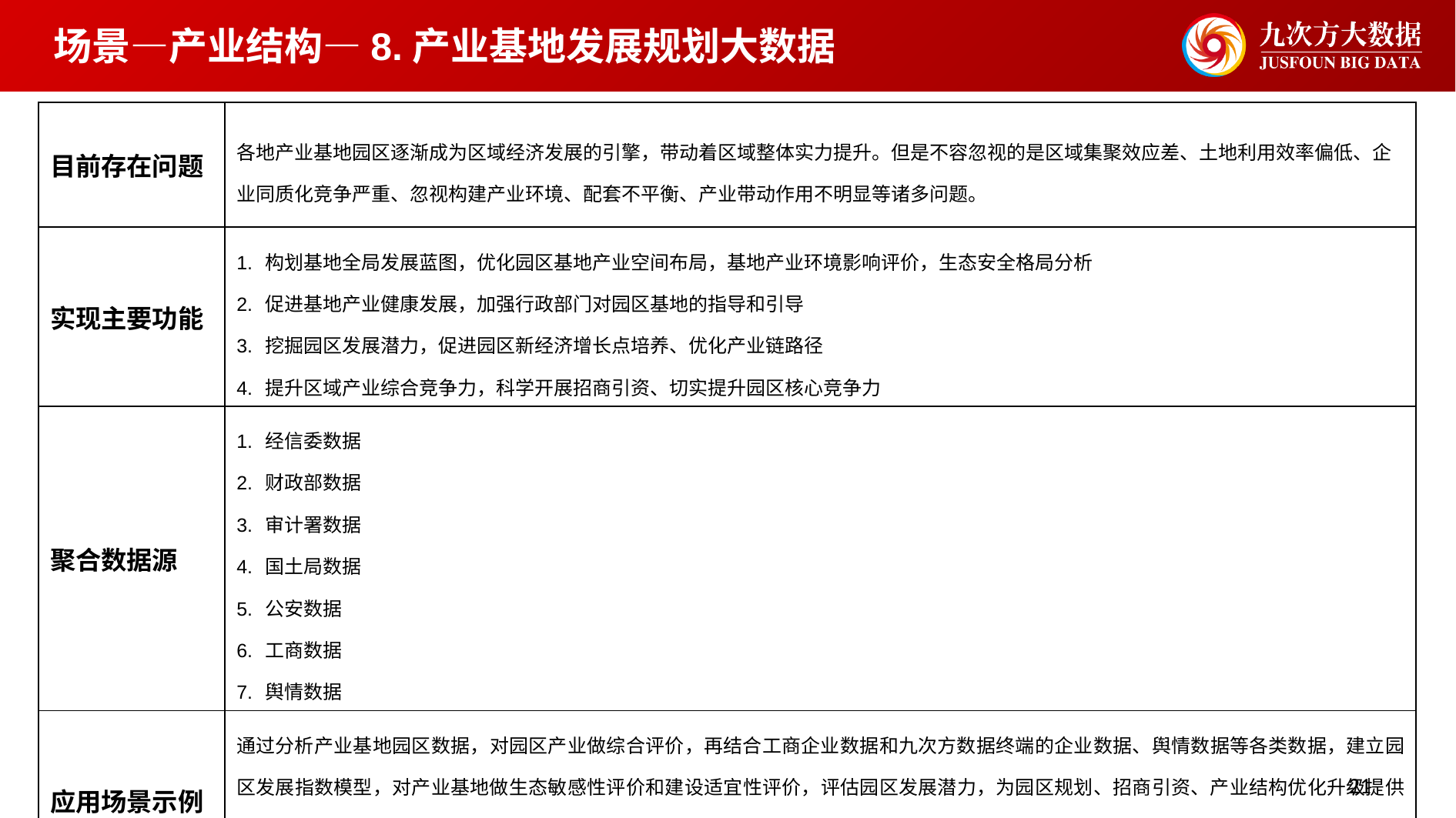

场景—产业结构—8.产业基地发展规划大数据
| 目前存在问题 | 各地产业基地园区逐渐成为区域经济发展的引擎，带动着区域整体实力提升。但是不容忽视的是区域集聚效应差、土地利用效率偏低、企业同质化竞争严重、忽视构建产业环境、配套不平衡、产业带动作用不明显等诸多问题。 |
| --- | --- |
| 实现主要功能 | 构划基地全局发展蓝图，优化园区基地产业空间布局，基地产业环境影响评价，生态安全格局分析 促进基地产业健康发展，加强行政部门对园区基地的指导和引导 挖掘园区发展潜力，促进园区新经济增长点培养、优化产业链路径 提升区域产业综合竞争力，科学开展招商引资、切实提升园区核心竞争力 |
| 聚合数据源 | 经信委数据 财政部数据 审计署数据 国土局数据 公安数据 工商数据 舆情数据 |
| 应用场景示例 | 通过分析产业基地园区数据，对园区产业做综合评价，再结合工商企业数据和九次方数据终端的企业数据、舆情数据等各类数据，建立园区发展指数模型，对产业基地做生态敏感性评价和建设适宜性评价，评估园区发展潜力，为园区规划、招商引资、产业结构优化升级提供数据支持。通过监测日常产业基地各类发展指标，为完善产业基地发展规划做优化支持。特殊产业基地发展还可以引入更多的产学研机构和相应的研究合作。 |
21